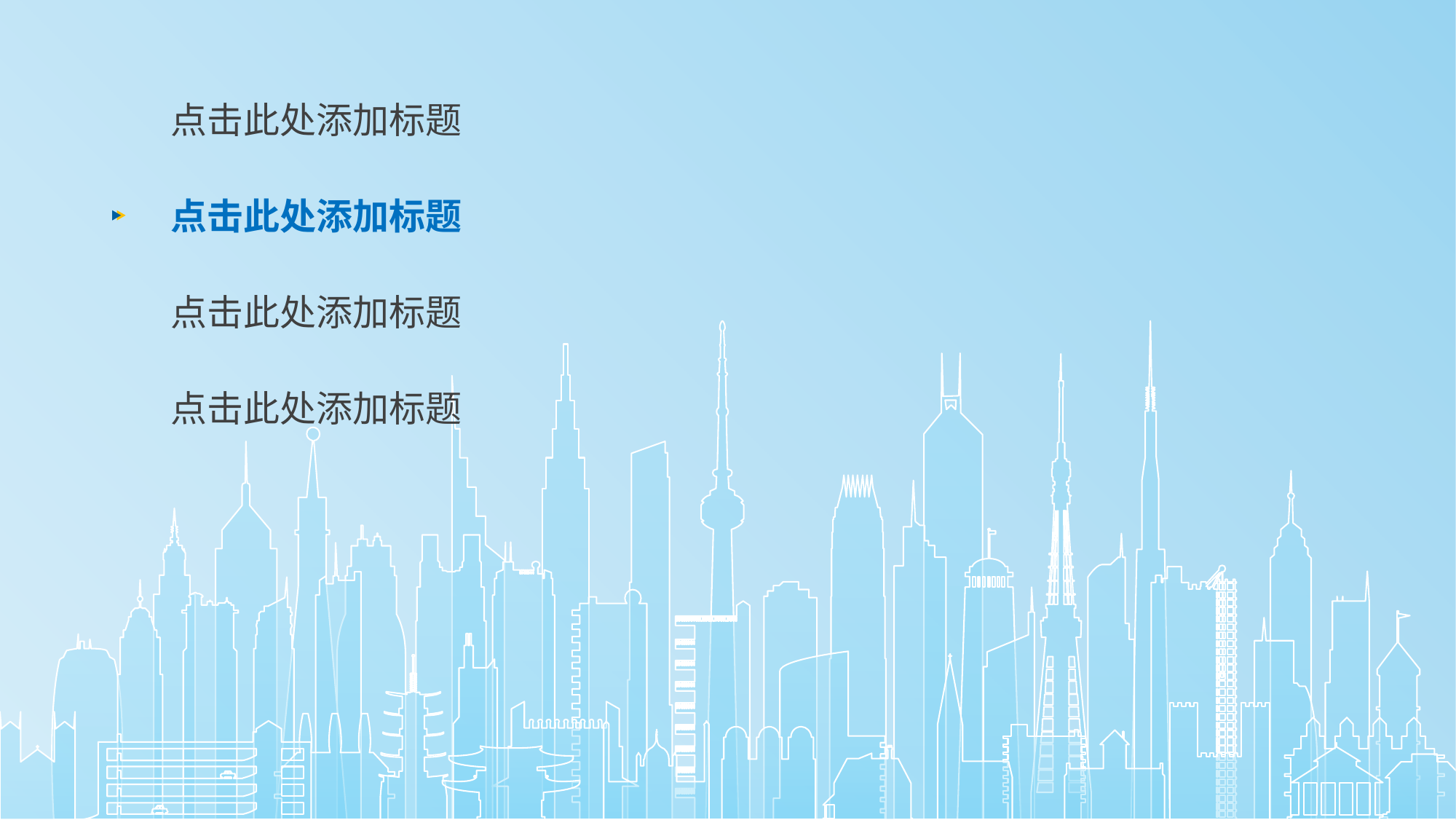

点击此处添加标题
点击此处添加标题

点击此处添加标题

点击此处添加标题